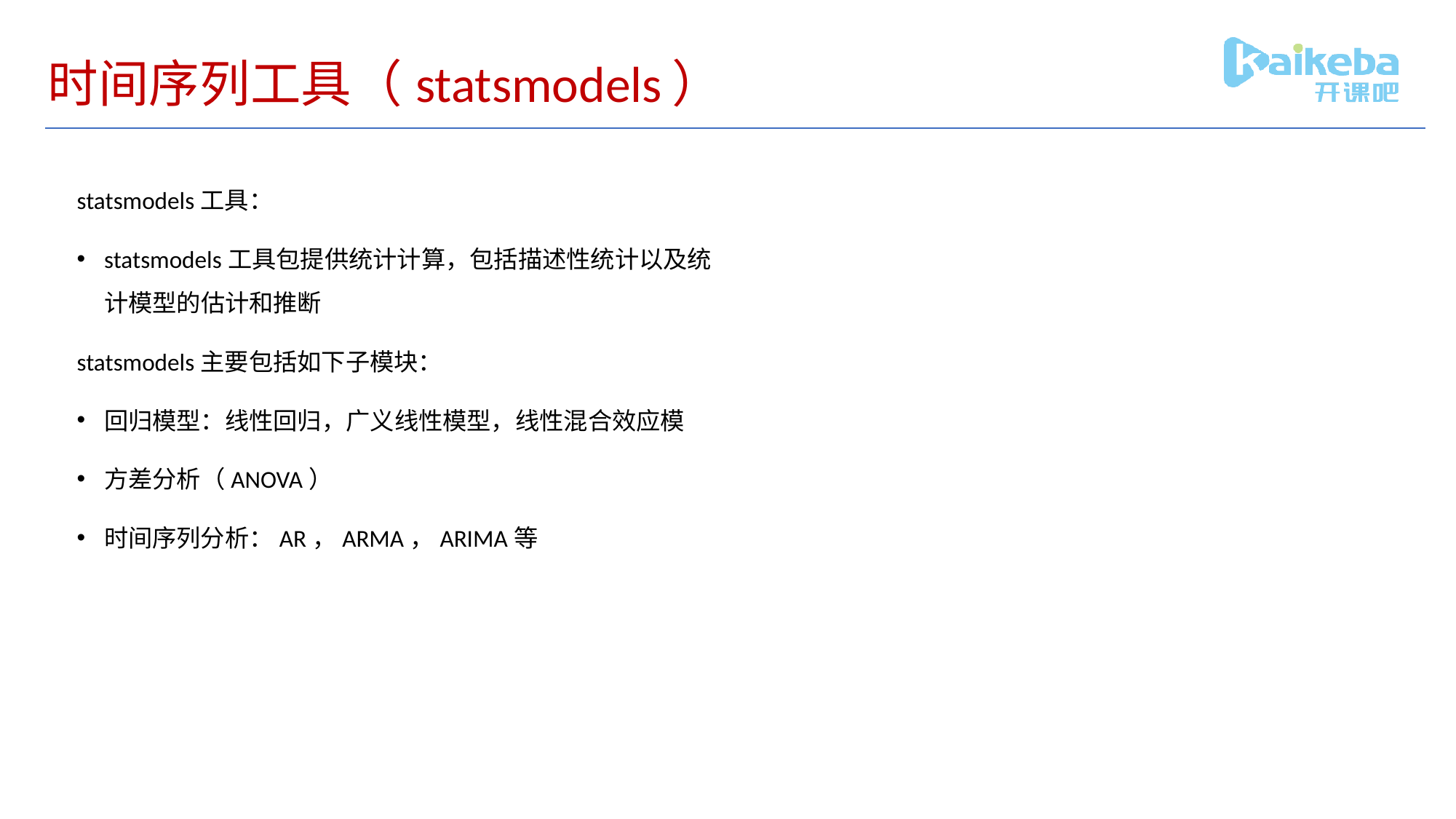

# 时间序列工具（statsmodels）
statsmodels工具：
statsmodels工具包提供统计计算，包括描述性统计以及统计模型的估计和推断
statsmodels主要包括如下子模块：
回归模型：线性回归，广义线性模型，线性混合效应模
方差分析（ANOVA）
时间序列分析：AR，ARMA，ARIMA等